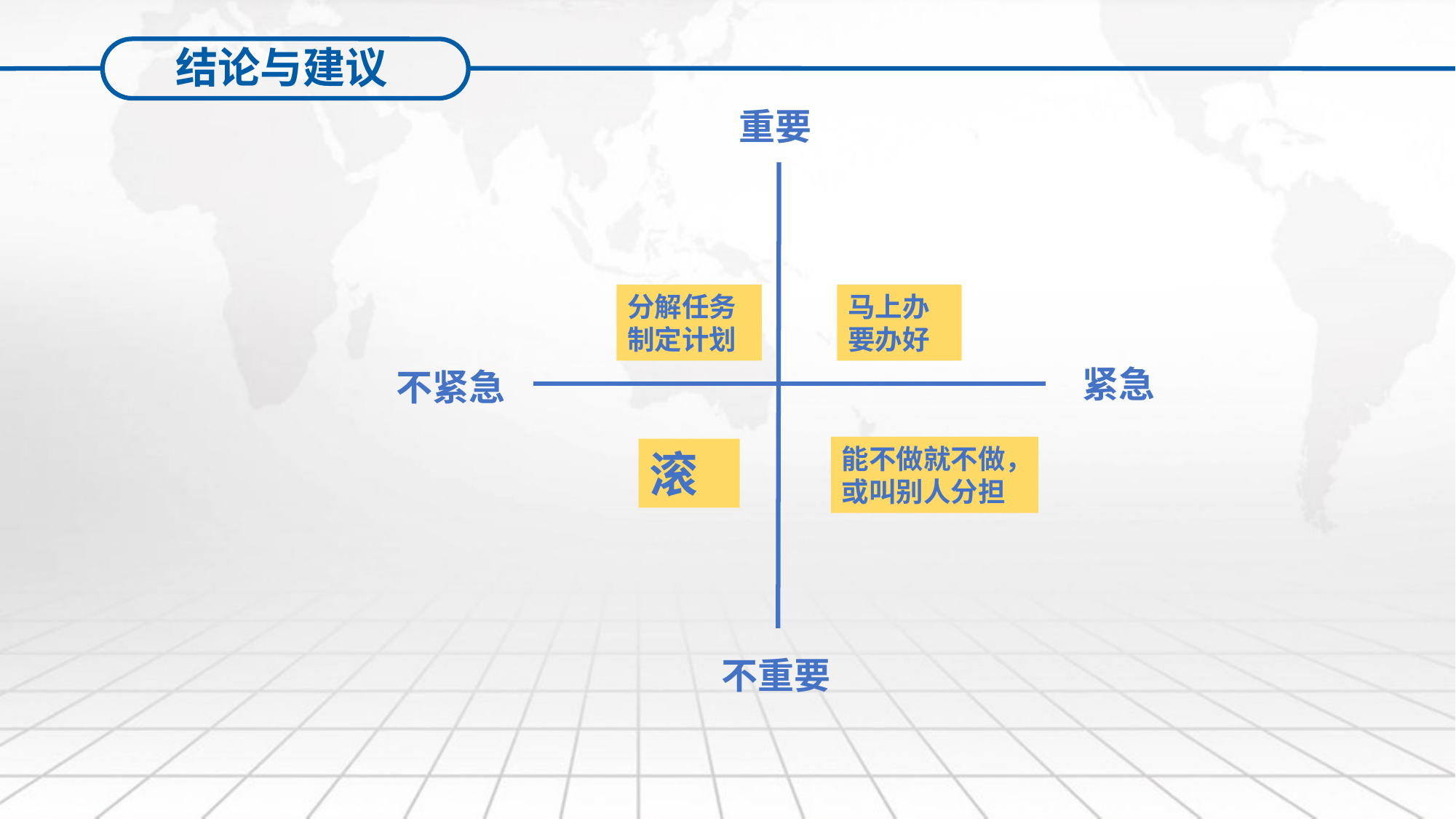

结论与建议

重要
分解任务制定计划
马上办
要办好
紧急
不紧急
能不做就不做，或叫别人分担
滚
不重要